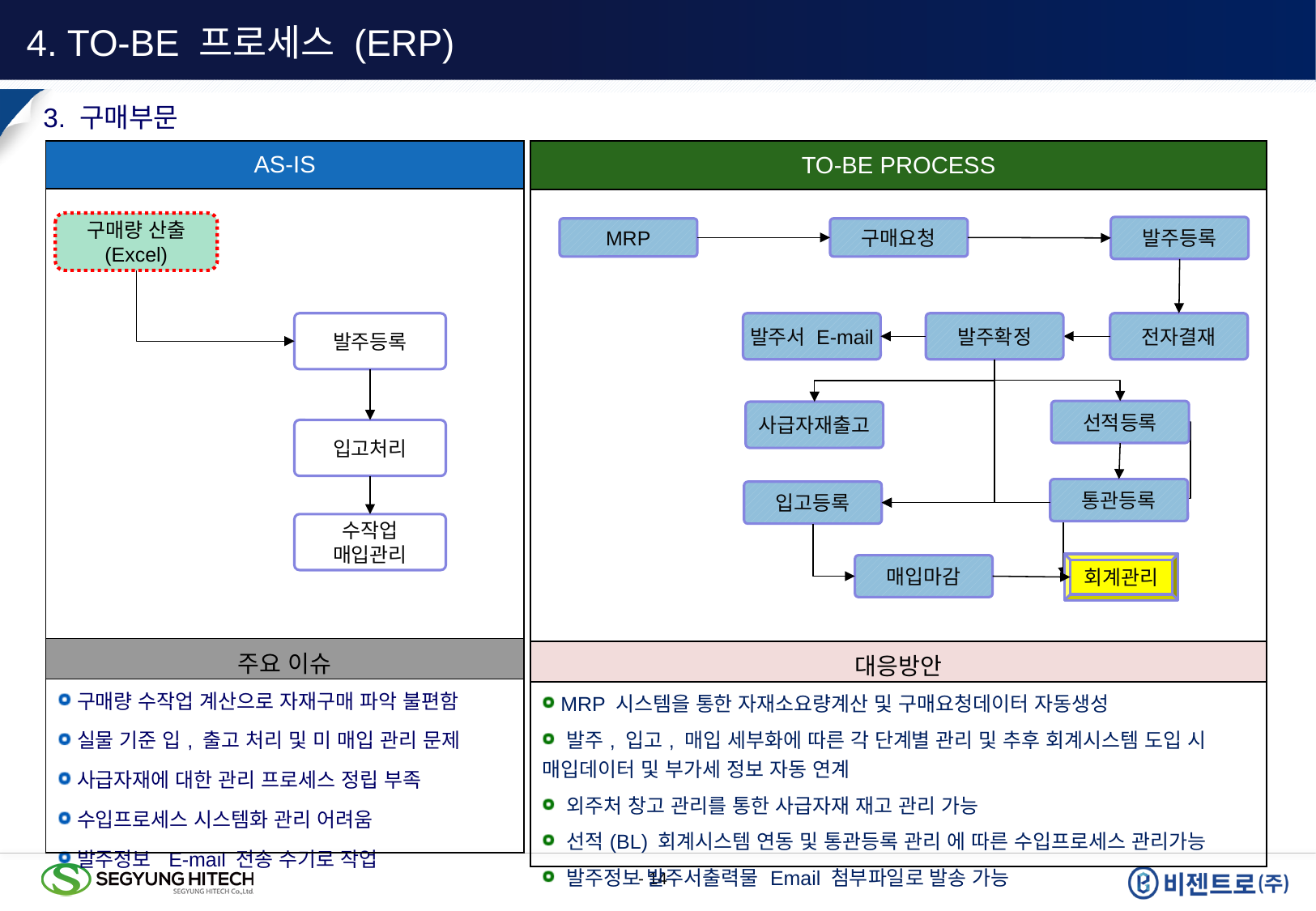

4. TO-BE 프로세스 (ERP)
3. 구매부문
| AS-IS |
| --- |
|  |
| 주요 이슈 |
| 구매량 수작업 계산으로 자재구매 파악 불편함 실물 기준 입, 출고 처리 및 미 매입 관리 문제 사급자재에 대한 관리 프로세스 정립 부족 수입프로세스 시스템화 관리 어려움 발주정보 E-mail 전송 수기로 작업 |
| TO-BE PROCESS |
| --- |
|  |
| 대응방안 |
| MRP 시스템을 통한 자재소요량계산 및 구매요청데이터 자동생성 발주, 입고, 매입 세부화에 따른 각 단계별 관리 및 추후 회계시스템 도입 시 매입데이터 및 부가세 정보 자동 연계 외주처 창고 관리를 통한 사급자재 재고 관리 가능 선적(BL) 회계시스템 연동 및 통관등록 관리 에 따른 수입프로세스 관리가능 발주정보 발주서출력물 Email 첨부파일로 발송 가능 |
구매량 산출
(Excel)
발주등록
MRP
구매요청
발주등록
발주서 E-mail
발주확정
전자결재
선적등록
사급자재출고
입고처리
통관등록
입고등록
수작업
매입관리
회계관리
매입마감